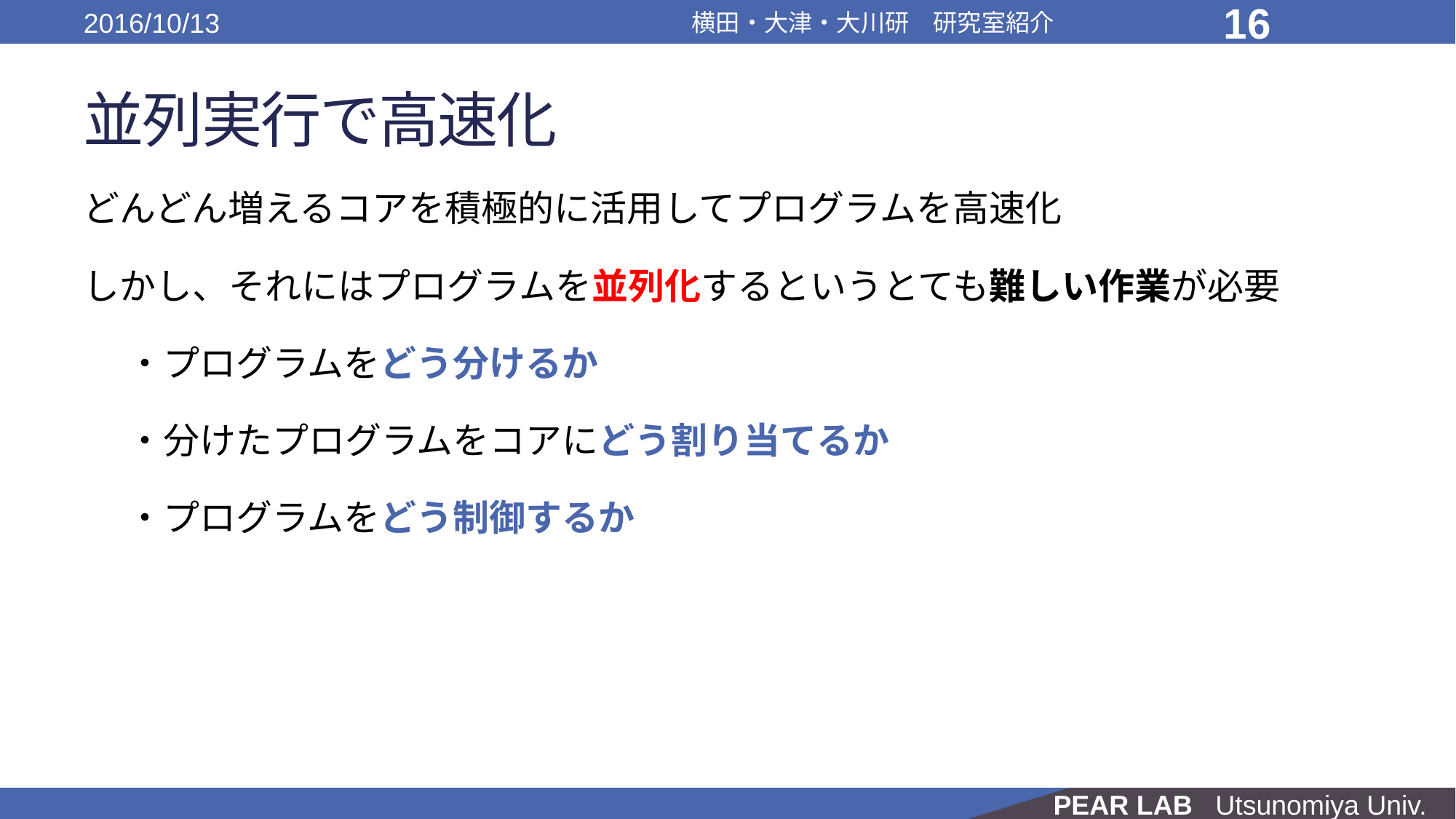

2016/10/13
横田・大津・大川研　研究室紹介
16
# 並列実行で高速化
どんどん増えるコアを積極的に活用してプログラムを高速化

しかし、それにはプログラムを並列化するというとても難しい作業が必要

・プログラムをどう分けるか

・分けたプログラムをコアにどう割り当てるか

・プログラムをどう制御するか